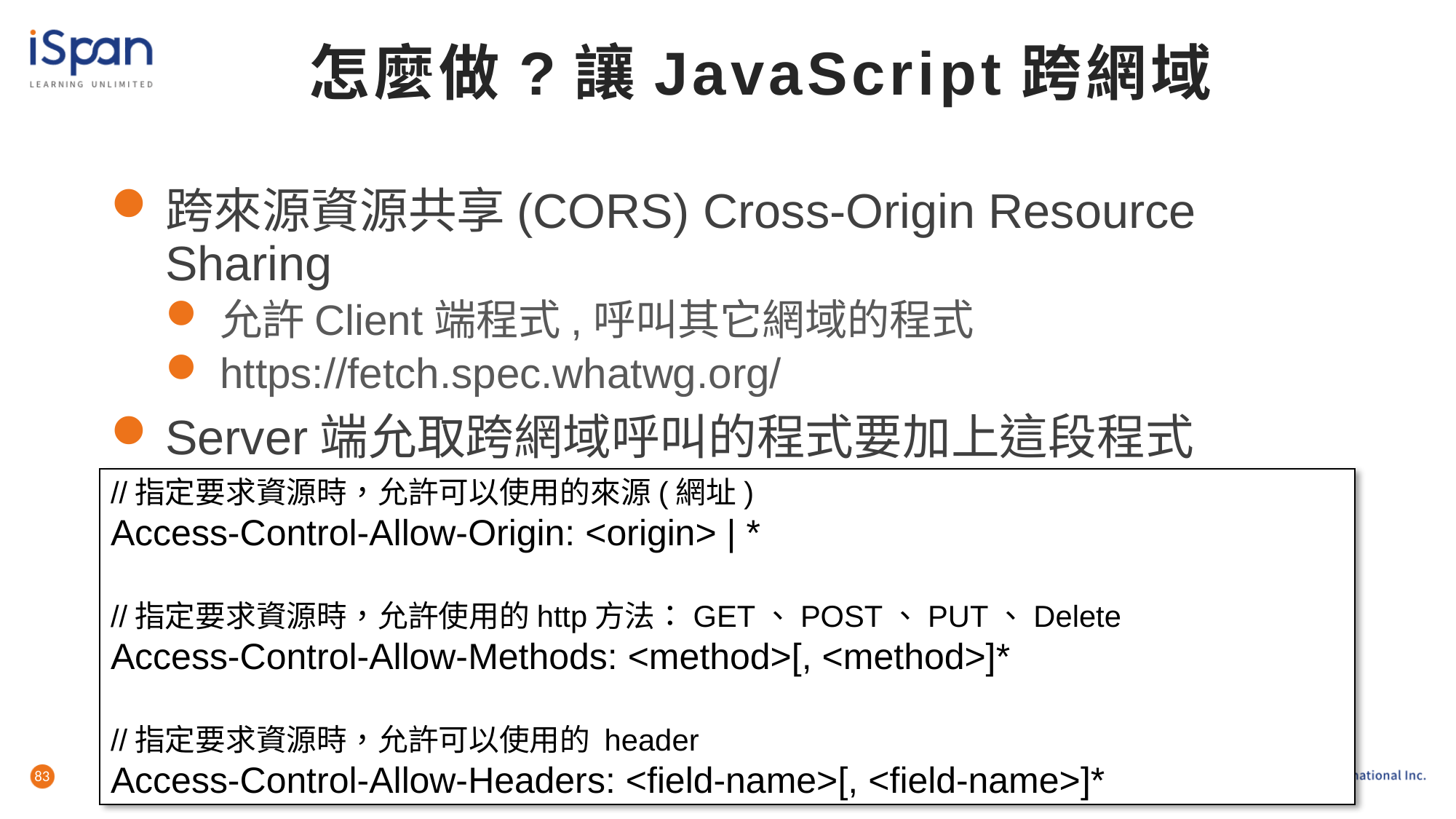

# 怎麼做?讓JavaScript跨網域
跨來源資源共享(CORS) Cross-Origin Resource Sharing
允許Client端程式,呼叫其它網域的程式
https://fetch.spec.whatwg.org/
Server端允取跨網域呼叫的程式要加上這段程式

//指定要求資源時，允許可以使用的來源(網址)
Access-Control-Allow-Origin: <origin> | *

//指定要求資源時，允許使用的http方法：GET、POST、PUT、Delete
Access-Control-Allow-Methods: <method>[, <method>]*

//指定要求資源時，允許可以使用的 header
Access-Control-Allow-Headers: <field-name>[, <field-name>]*
83